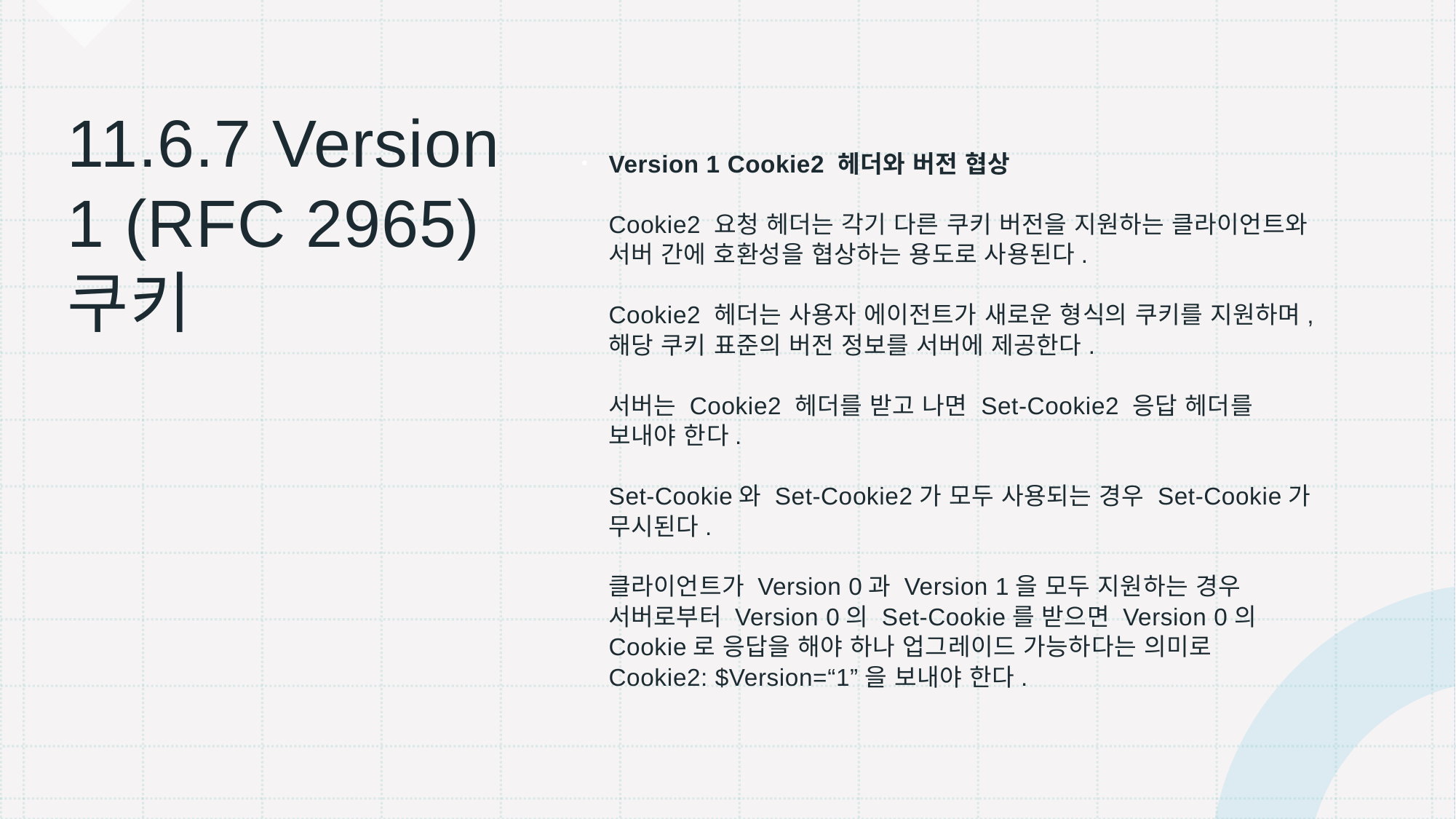

Version 1 Cookie2 헤더와 버전 협상
Cookie2 요청 헤더는 각기 다른 쿠키 버전을 지원하는 클라이언트와 서버 간에 호환성을 협상하는 용도로 사용된다.
Cookie2 헤더는 사용자 에이전트가 새로운 형식의 쿠키를 지원하며, 해당 쿠키 표준의 버전 정보를 서버에 제공한다.
서버는 Cookie2 헤더를 받고 나면 Set-Cookie2 응답 헤더를 보내야 한다.
Set-Cookie와 Set-Cookie2가 모두 사용되는 경우 Set-Cookie가 무시된다.
클라이언트가 Version 0과 Version 1을 모두 지원하는 경우 서버로부터 Version 0의 Set-Cookie를 받으면 Version 0의 Cookie로 응답을 해야 하나 업그레이드 가능하다는 의미로 Cookie2: $Version=“1”을 보내야 한다.
# 11.6.7 Version 1 (RFC 2965) 쿠키